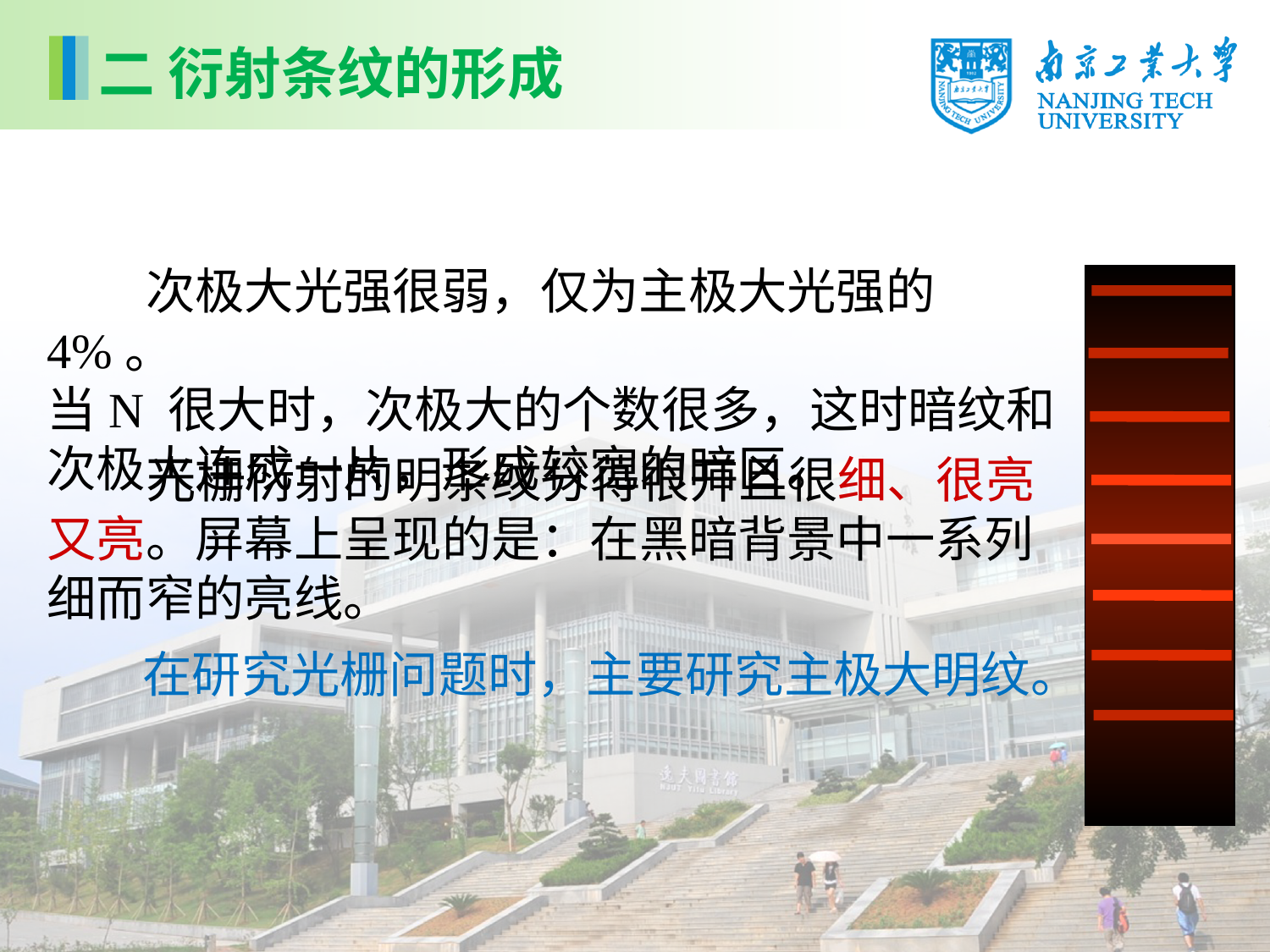

二 衍射条纹的形成
　　次极大光强很弱，仅为主极大光强的4%。
当N 很大时，次极大的个数很多，这时暗纹和次极大连成一片，形成较宽的暗区。

        光栅衍射的明条纹分得很开且很细、很亮又亮。屏幕上呈现的是：在黑暗背景中一系列细而窄的亮线。
     在研究光栅问题时，主要研究主极大明纹。